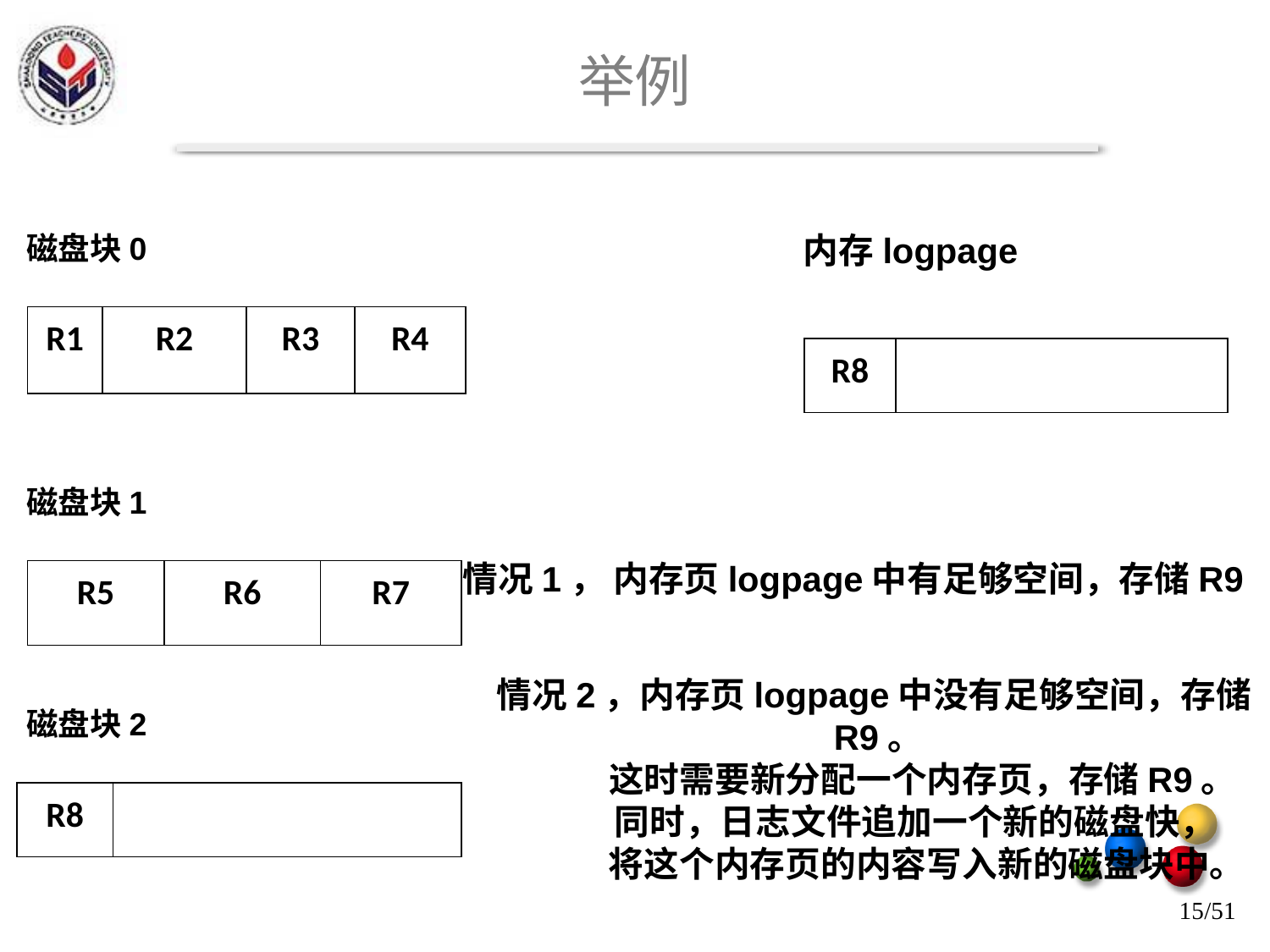

# 举例
磁盘块0
内存logpage
| R1 | R2 | R3 | R4 |
| --- | --- | --- | --- |
| R8 |  |
| --- | --- |
磁盘块1
情况1， 内存页logpage中有足够空间，存储R9
| R5 | R6 | R7 |
| --- | --- | --- |
情况2，内存页logpage中没有足够空间，存储R9。
          这时需要新分配一个内存页，存储R9。
        同时，日志文件追加一个新的磁盘快，
           将这个内存页的内容写入新的磁盘块中。
磁盘块2
| R8 |  |
| --- | --- |
15/51